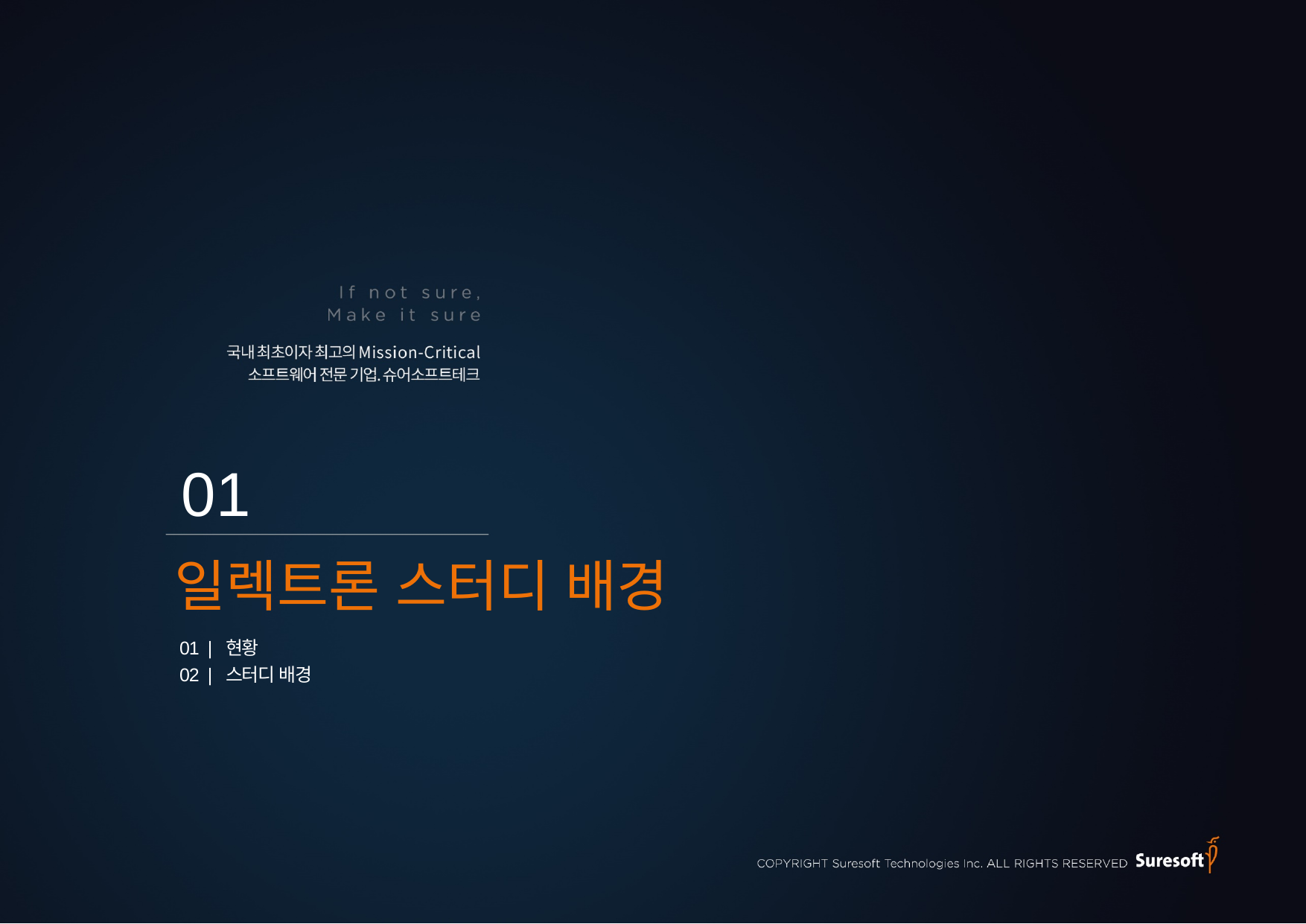

01
일렉트론 스터디 배경
01  |  현황
02  |  스터디 배경